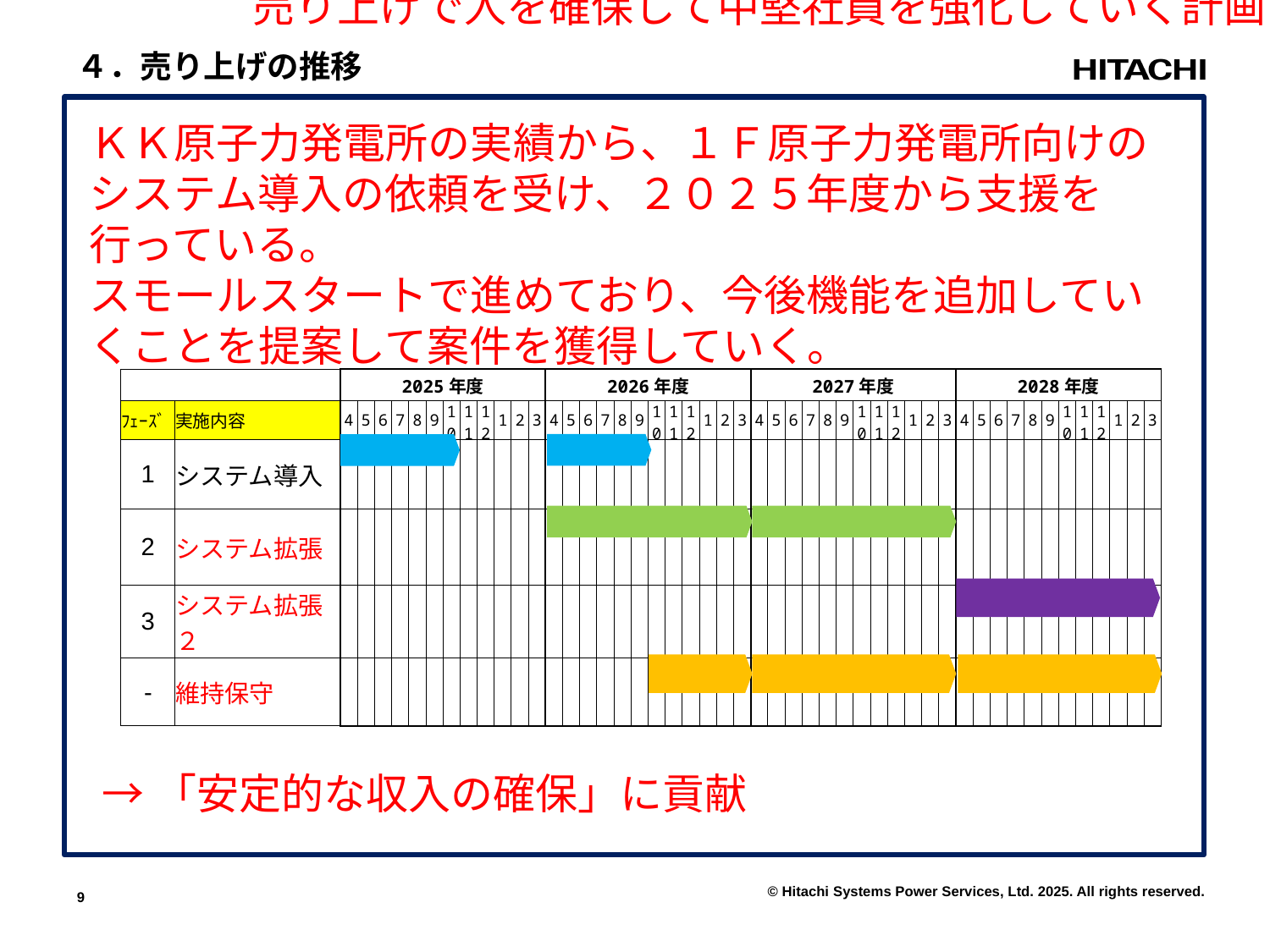

福島の案件を獲得して売り上げを増加させていく計画
売り上げで人を確保して中堅社員を強化していく計画
４．売り上げの推移

ＫＫ原子力発電所の実績から、１Ｆ原子力発電所向けのシステム導入の依頼を受け、２０２５年度から支援を行っている。
スモールスタートで進めており、今後機能を追加していくことを提案して案件を獲得していく。
|  |  | 2025年度 |  |  |  |  |  |  |  |  |  |  |  | 2026年度 |  |  |  |  |  |  |  |  |  |  |  | 2027年度 |  |  |  |  |  |  |  |  |  |  |  | 2028年度 |  |  |  |  |  |  |  |  |  |  |  |
| --- | --- | --- | --- | --- | --- | --- | --- | --- | --- | --- | --- | --- | --- | --- | --- | --- | --- | --- | --- | --- | --- | --- | --- | --- | --- | --- | --- | --- | --- | --- | --- | --- | --- | --- | --- | --- | --- | --- | --- | --- | --- | --- | --- | --- | --- | --- | --- | --- | --- |
| ﾌｪｰｽﾞ | 実施内容 | 4 | 5 | 6 | 7 | 8 | 9 | 10 | 11 | 12 | 1 | 2 | 3 | 4 | 5 | 6 | 7 | 8 | 9 | 10 | 11 | 12 | 1 | 2 | 3 | 4 | 5 | 6 | 7 | 8 | 9 | 10 | 11 | 12 | 1 | 2 | 3 | 4 | 5 | 6 | 7 | 8 | 9 | 10 | 11 | 12 | 1 | 2 | 3 |
| 1 | システム導入 |  |  |  |  |  |  |  |  |  |  |  |  |  |  |  |  |  |  |  |  |  |  |  |  |  |  |  |  |  |  |  |  |  |  |  |  |  |  |  |  |  |  |  |  |  |  |  |  |
| 2 | システム拡張 |  |  |  |  |  |  |  |  |  |  |  |  |  |  |  |  |  |  |  |  |  |  |  |  |  |  |  |  |  |  |  |  |  |  |  |  |  |  |  |  |  |  |  |  |  |  |  |  |
| 3 | システム拡張２ |  |  |  |  |  |  |  |  |  |  |  |  |  |  |  |  |  |  |  |  |  |  |  |  |  |  |  |  |  |  |  |  |  |  |  |  |  |  |  |  |  |  |  |  |  |  |  |  |
| - | 維持保守 |  |  |  |  |  |  |  |  |  |  |  |  |  |  |  |  |  |  |  |  |  |  |  |  |  |  |  |  |  |  |  |  |  |  |  |  |  |  |  |  |  |  |  |  |  |  |  |  |

→「安定的な収入の確保」に貢献
9